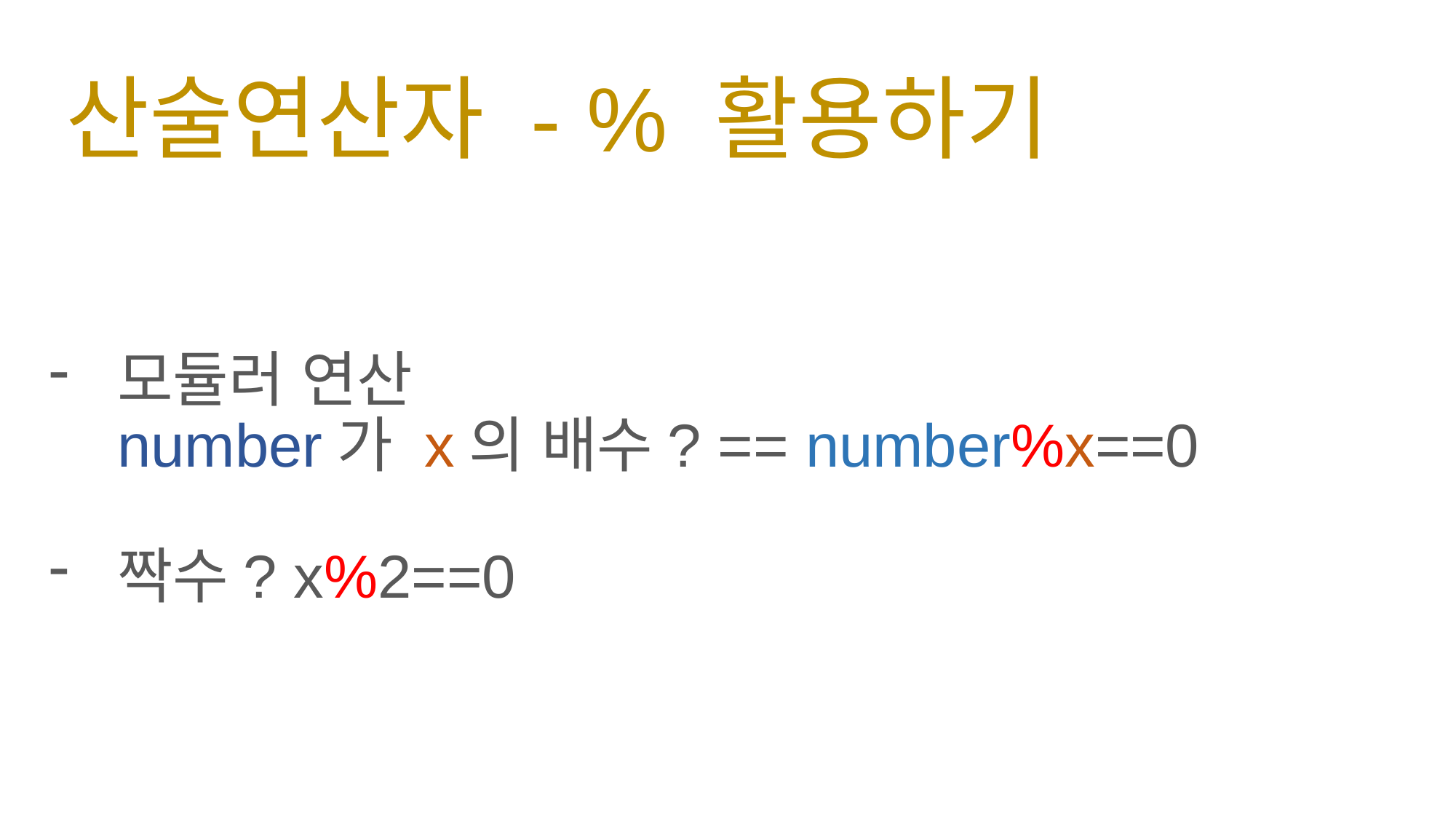

# 산술연산자 - % 활용하기
모듈러 연산
number가 x의 배수? == number%x==0

짝수? x%2==0